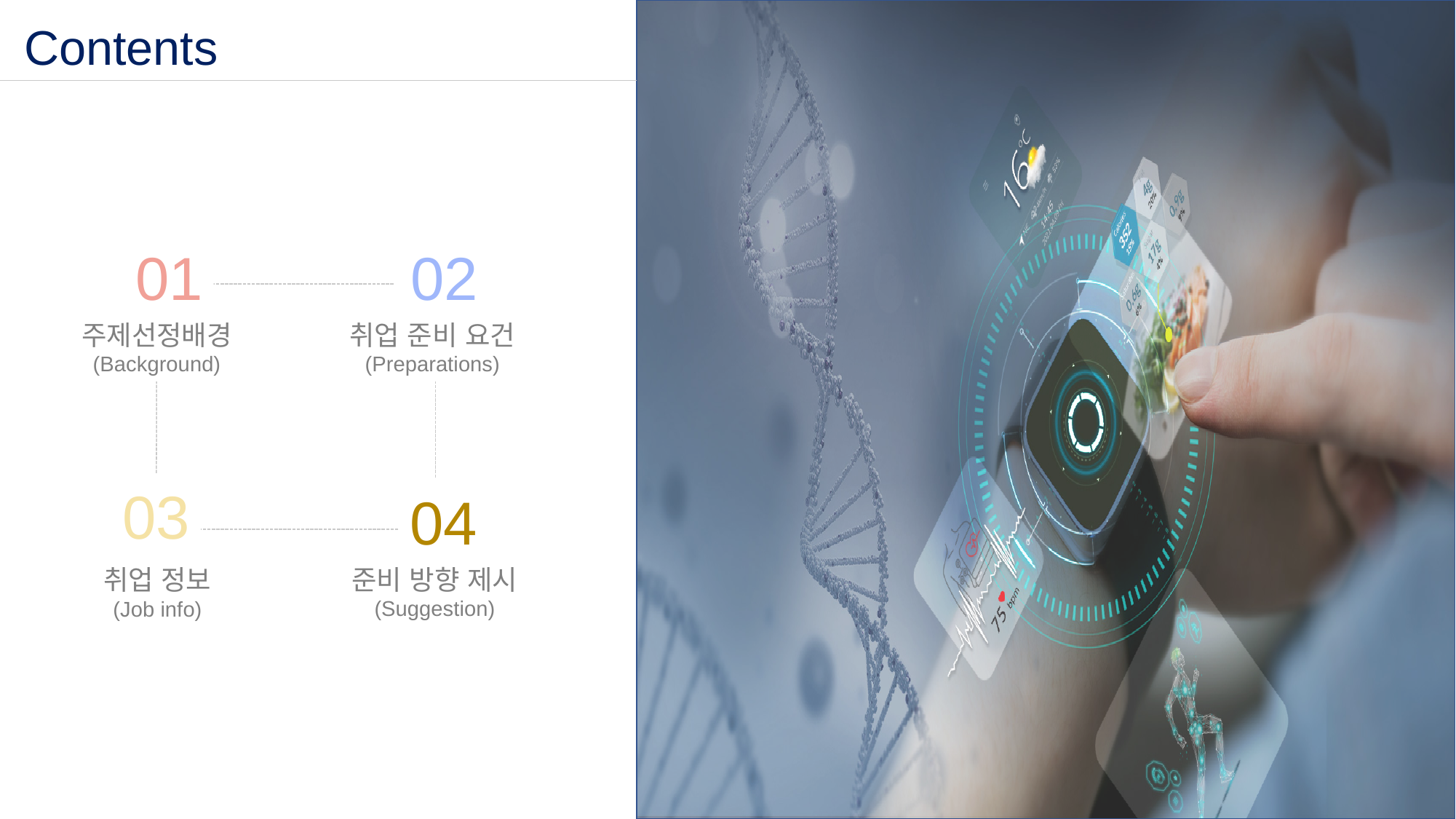

Contents
01
02
주제선정배경
(Background)
취업 준비 요건
(Preparations)
03
04
준비 방향 제시
(Suggestion)
취업 정보
(Job info)